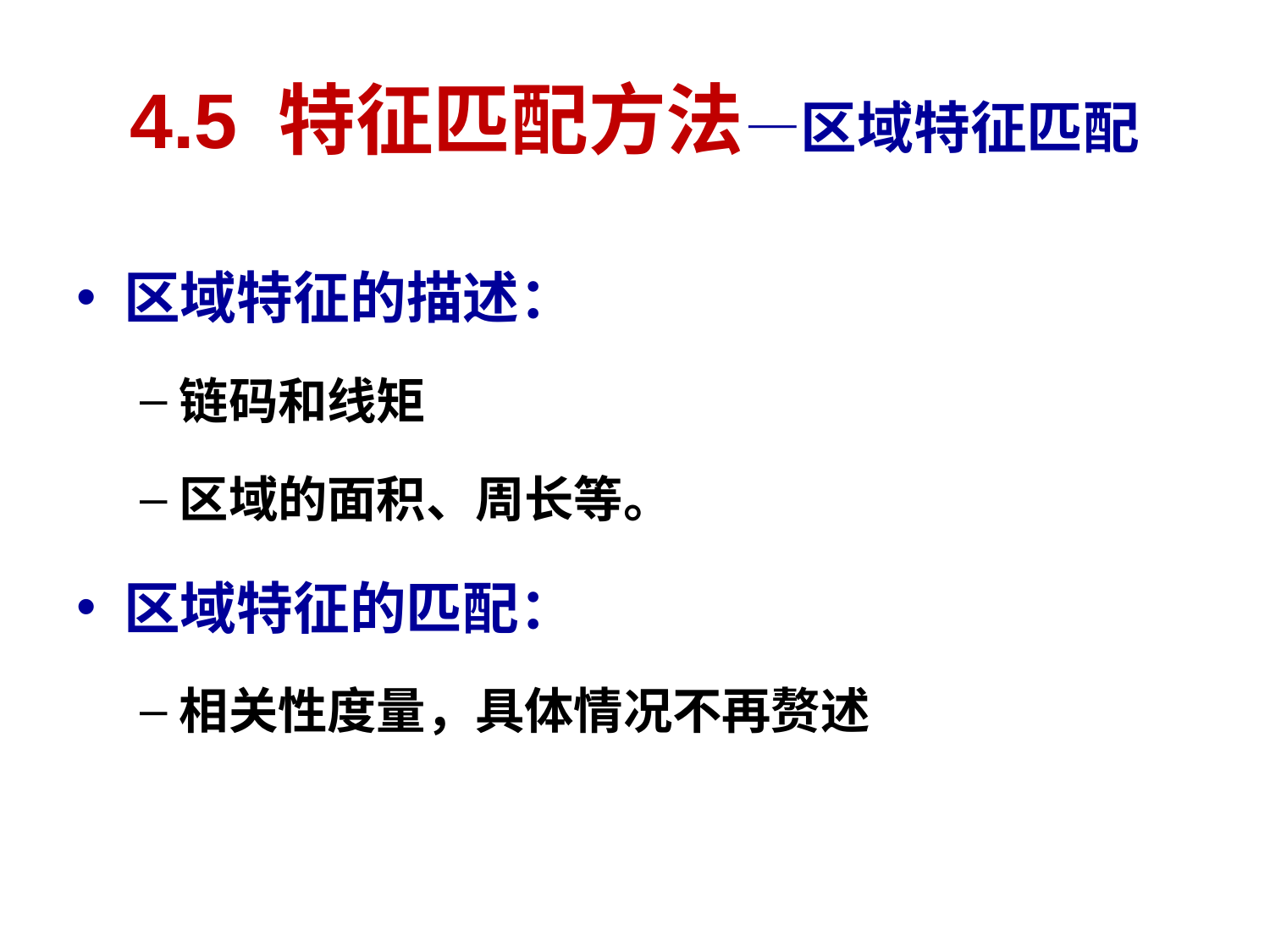

# 4.5 特征匹配方法—区域特征匹配
区域特征的描述：
链码和线矩
区域的面积、周长等。
区域特征的匹配：
相关性度量，具体情况不再赘述